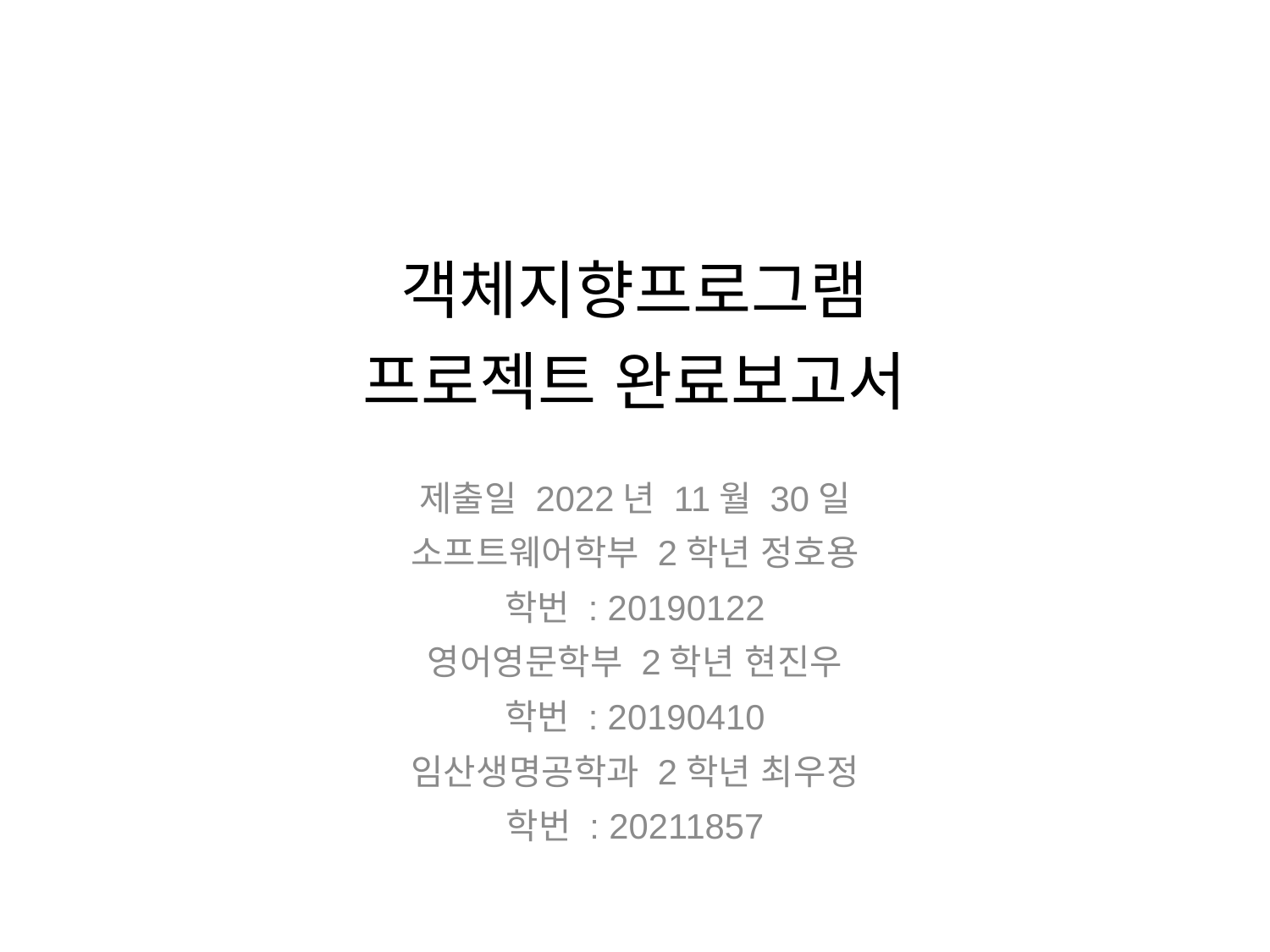

# 객체지향프로그램 프로젝트 완료보고서
제출일 2022년 11월 30일
소프트웨어학부 2학년 정호용
학번 : 20190122
영어영문학부 2학년 현진우
학번 : 20190410
임산생명공학과 2학년 최우정
학번 : 20211857